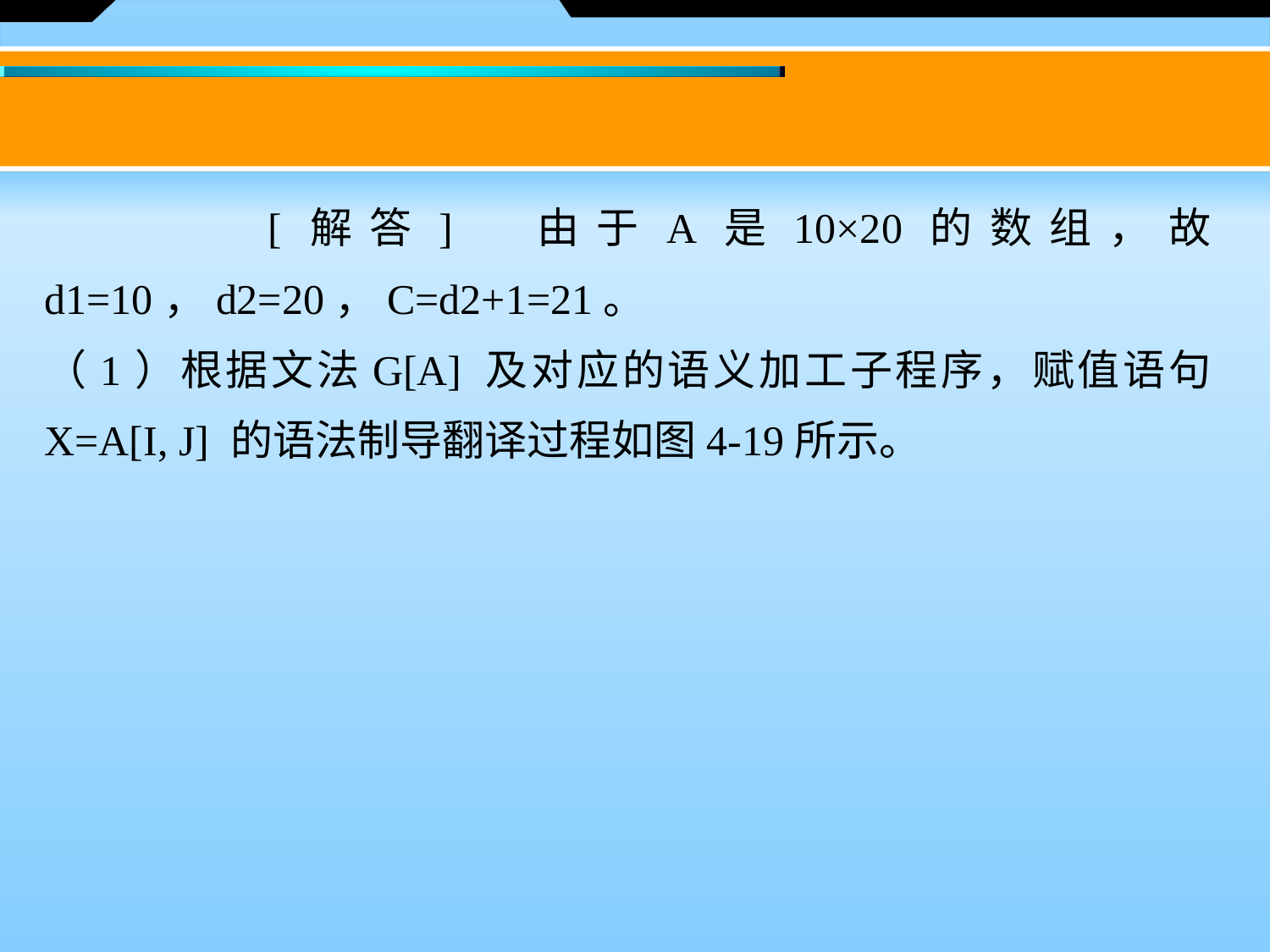

[解答]  由于A是10×20的数组，故d1=10，d2=20，C=d2+1=21。
（1）根据文法G[A] 及对应的语义加工子程序，赋值语句X=A[I, J] 的语法制导翻译过程如图4-19所示。